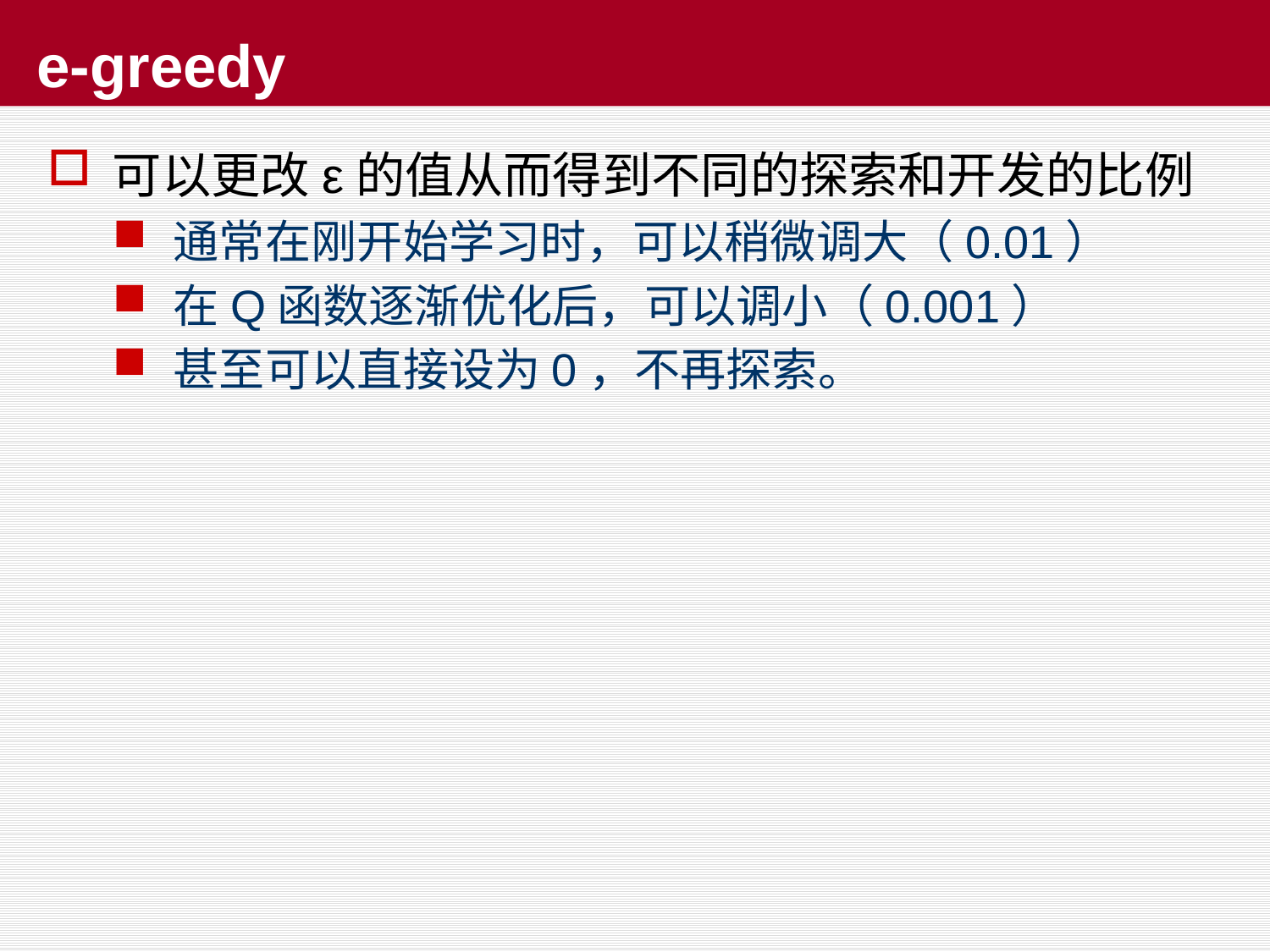

# e-greedy
可以更改ε的值从而得到不同的探索和开发的比例
通常在刚开始学习时，可以稍微调大（0.01）
在Q函数逐渐优化后，可以调小（0.001）
甚至可以直接设为0，不再探索。